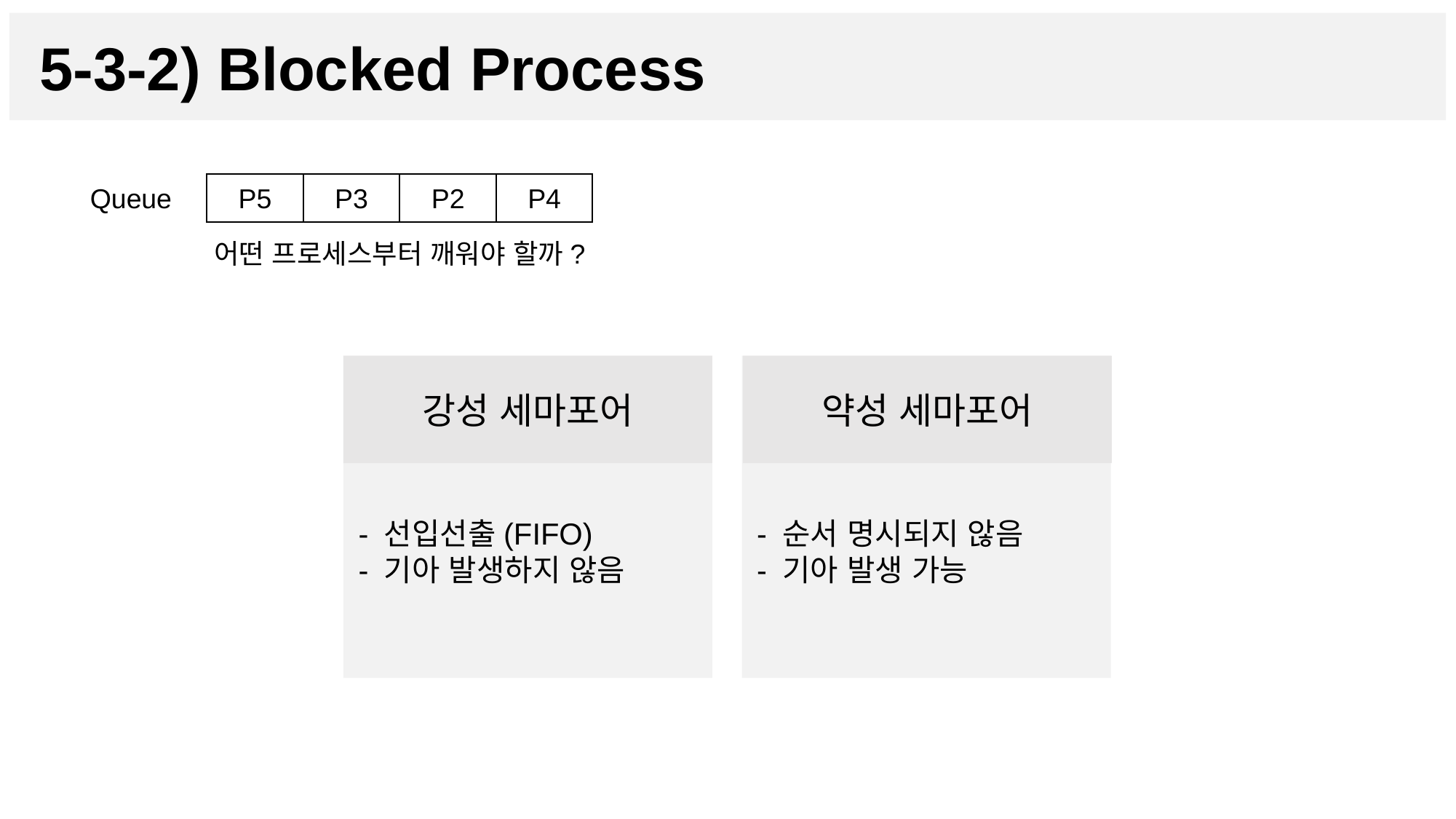

5-3-2) Blocked Process
P5
P3
P2
P4
Queue
어떤 프로세스부터 깨워야 할까?
- 선입선출(FIFO)
- 기아 발생하지 않음
강성 세마포어
- 순서 명시되지 않음
- 기아 발생 가능
약성 세마포어